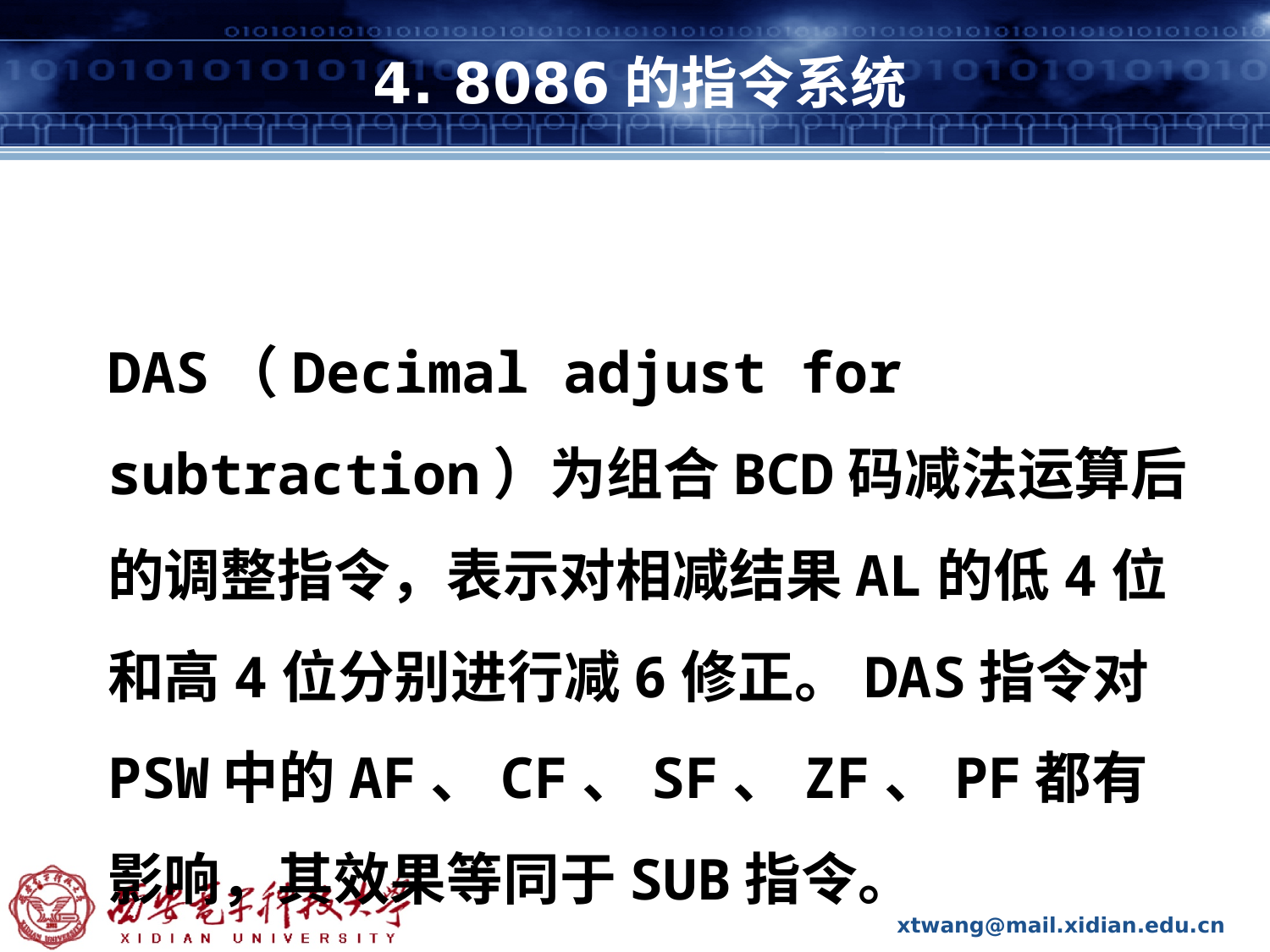

# 4. 8086的指令系统
DAS（Decimal adjust for subtraction）为组合BCD码减法运算后的调整指令，表示对相减结果AL的低4位和高4位分别进行减6修正。DAS指令对PSW中的AF、CF、SF、ZF、PF都有影响，其效果等同于SUB指令。